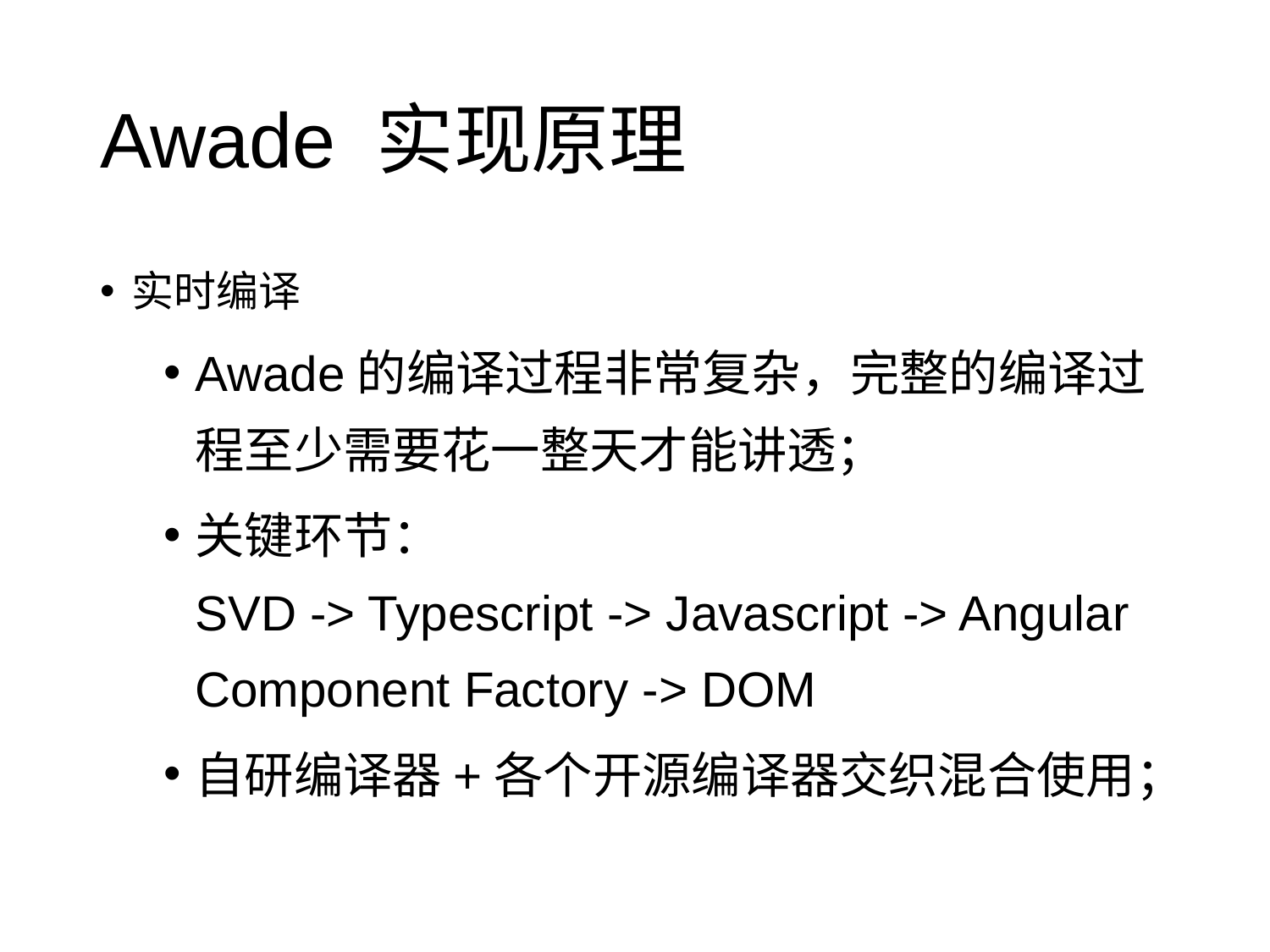

# Awade 实现原理
实时编译
Awade的编译过程非常复杂，完整的编译过程至少需要花一整天才能讲透；
关键环节：
SVD -> Typescript -> Javascript -> Angular Component Factory -> DOM
自研编译器+各个开源编译器交织混合使用；